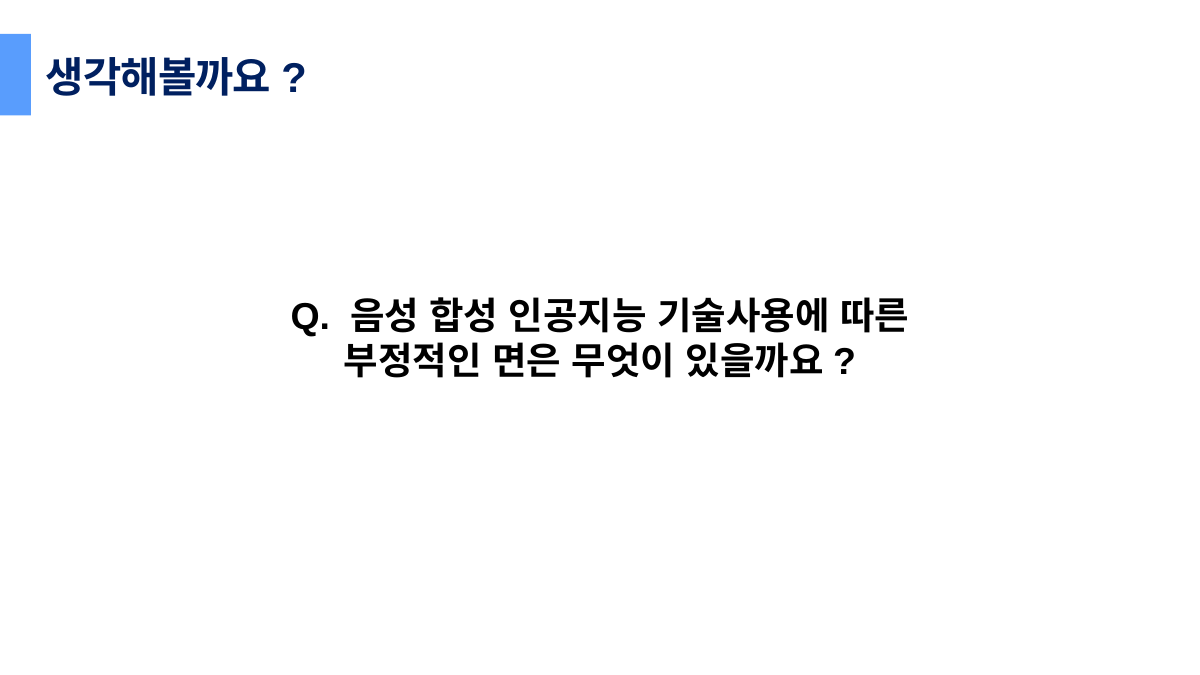

생각해볼까요?
Q. 음성 합성 인공지능 기술사용에 따른
부정적인 면은 무엇이 있을까요?